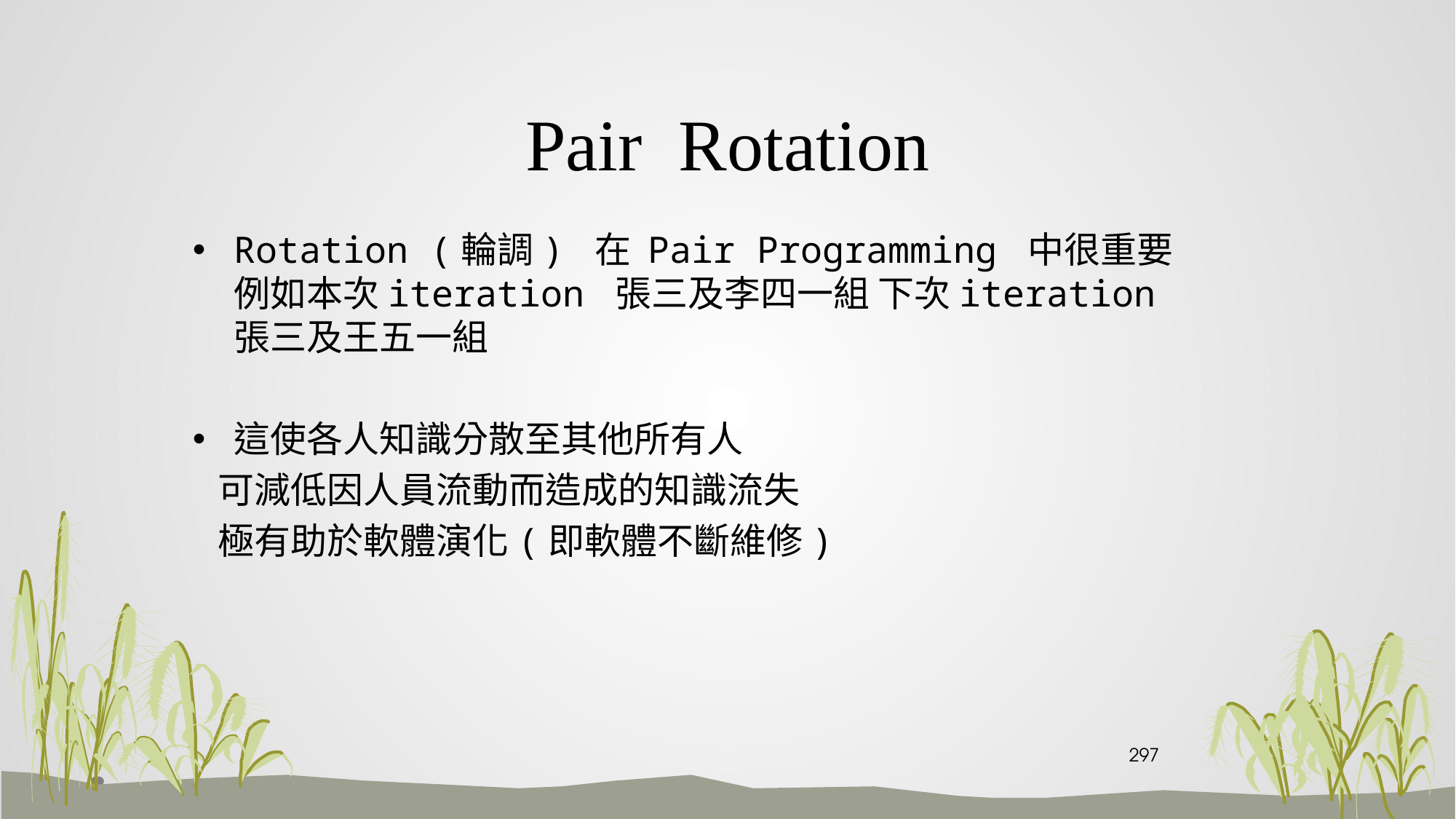

# Pair  Rotation
Rotation (輪調) 在 Pair Programming 中很重要 例如本次iteration 張三及李四一組 下次iteration 張三及王五一組

這使各人知識分散至其他所有人
  可減低因人員流動而造成的知識流失
  極有助於軟體演化(即軟體不斷維修)

297